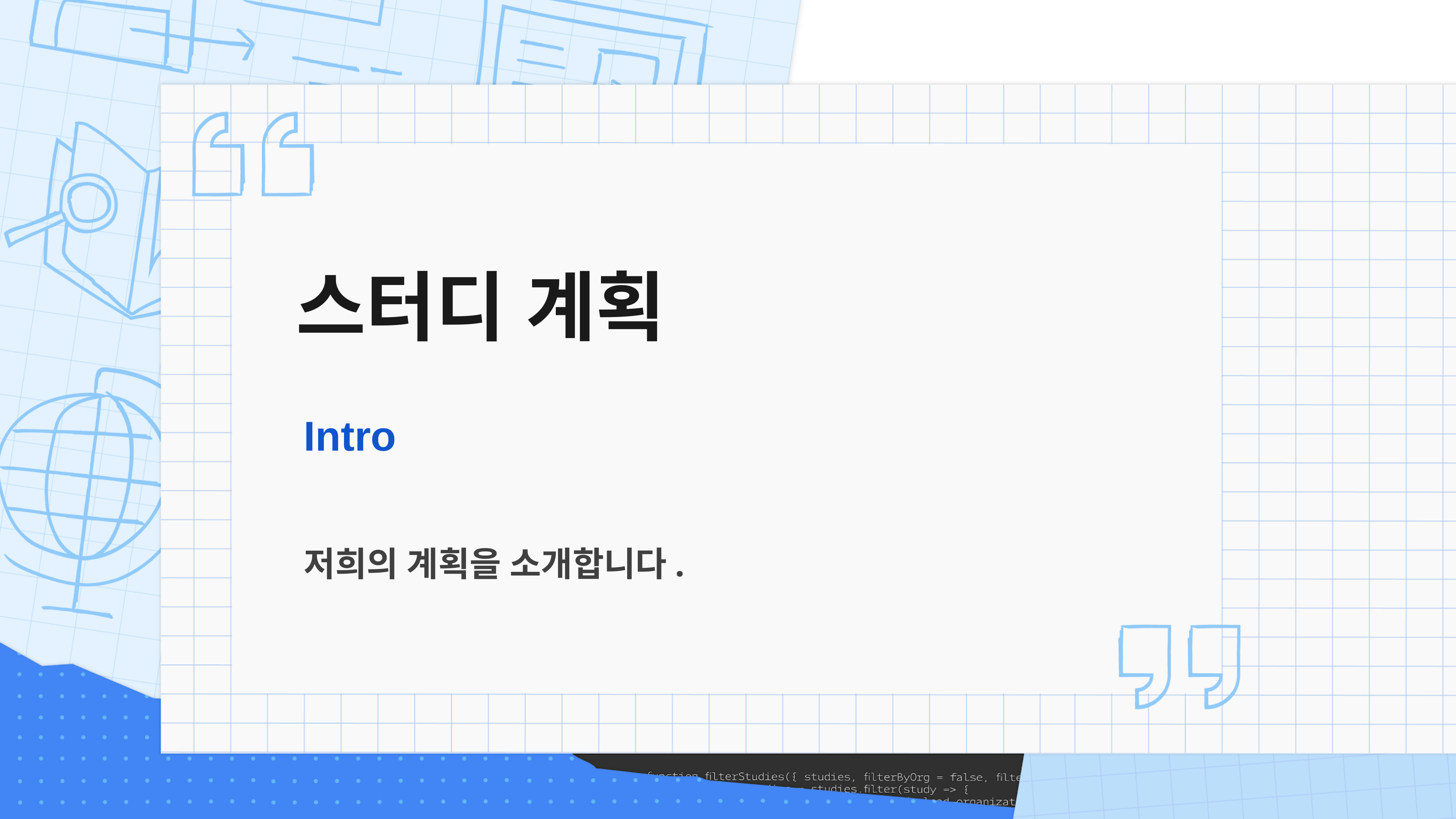

# 스터디 계획

Intro
저희의 계획을 소개합니다.